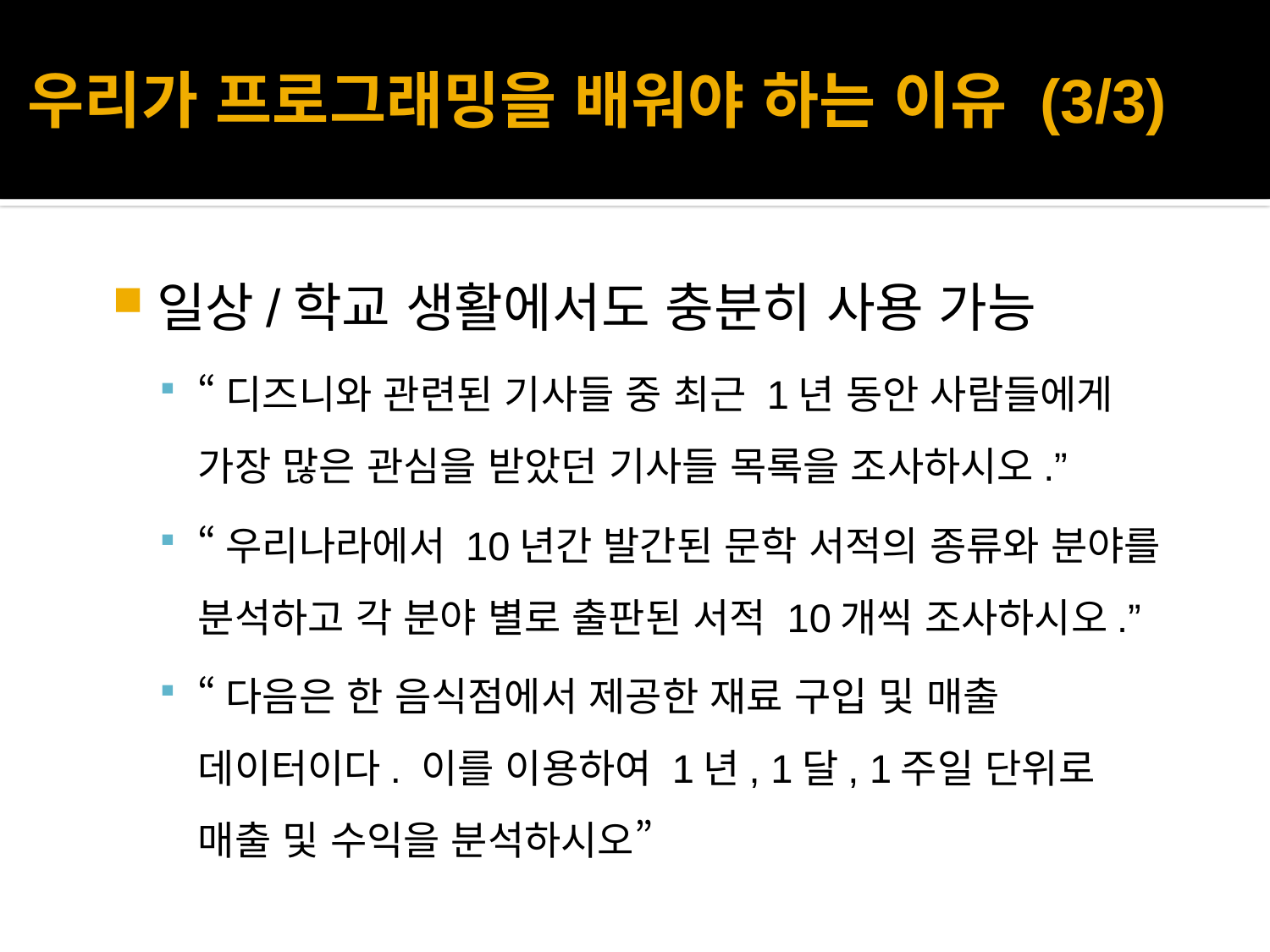

# 우리가 프로그래밍을 배워야 하는 이유 (3/3)
일상/학교 생활에서도 충분히 사용 가능
“디즈니와 관련된 기사들 중 최근 1년 동안 사람들에게 가장 많은 관심을 받았던 기사들 목록을 조사하시오.”
“우리나라에서 10년간 발간된 문학 서적의 종류와 분야를 분석하고 각 분야 별로 출판된 서적 10개씩 조사하시오.”
“다음은 한 음식점에서 제공한 재료 구입 및 매출 데이터이다. 이를 이용하여 1년, 1달, 1주일 단위로 매출 및 수익을 분석하시오”